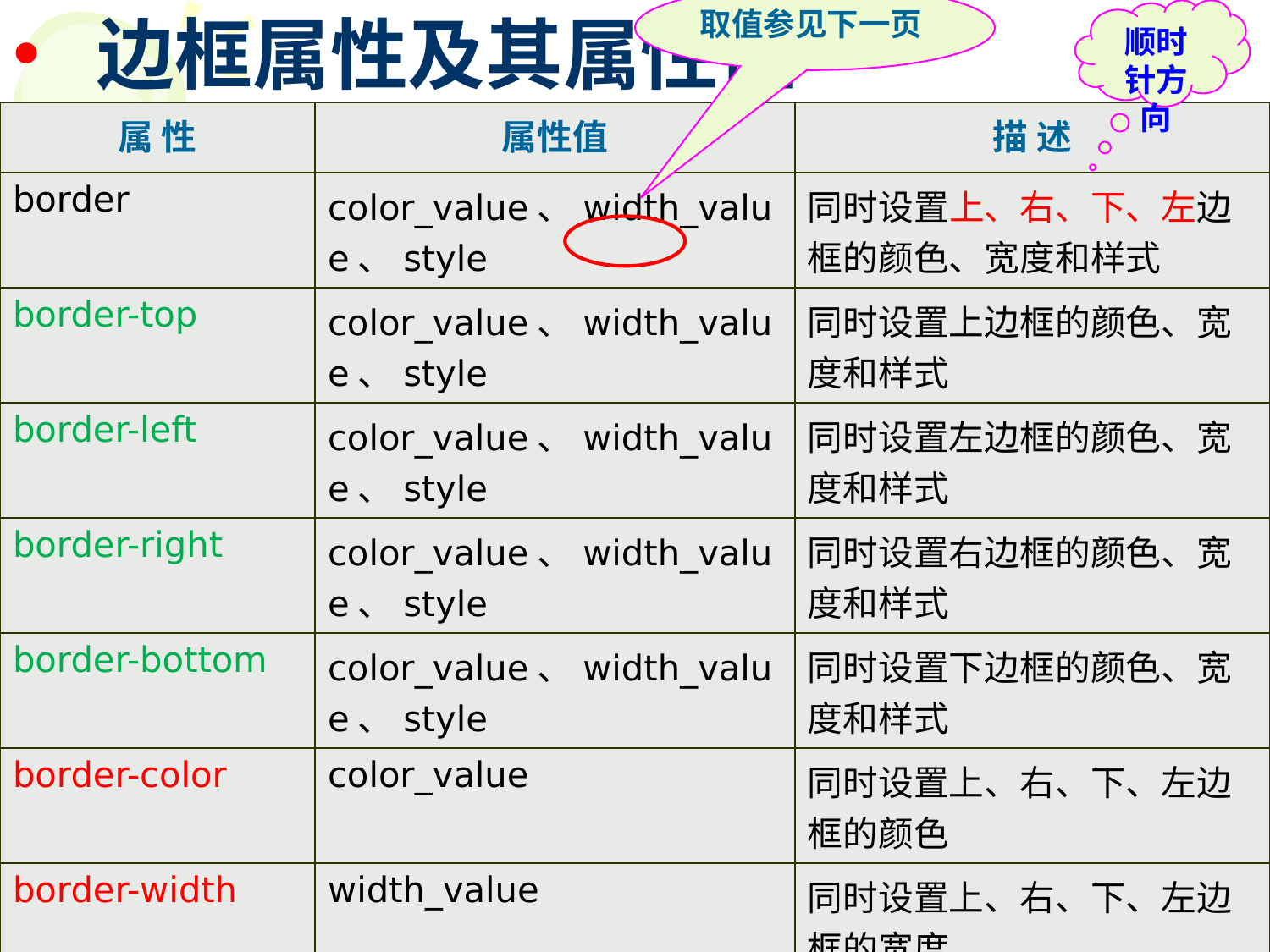

顺时针方向
取值参见下一页
边框属性及其属性值
| 属 性 | 属性值 | 描 述 |
| --- | --- | --- |
| border | color\_value、width\_value、style | 同时设置上、右、下、左边框的颜色、宽度和样式 |
| border-top | color\_value、width\_value、style | 同时设置上边框的颜色、宽度和样式 |
| border-left | color\_value、width\_value、style | 同时设置左边框的颜色、宽度和样式 |
| border-right | color\_value、width\_value、style | 同时设置右边框的颜色、宽度和样式 |
| border-bottom | color\_value、width\_value、style | 同时设置下边框的颜色、宽度和样式 |
| border-color | color\_value | 同时设置上、右、下、左边框的颜色 |
| border-width | width\_value | 同时设置上、右、下、左边框的宽度 |
| border-style | style:none,hidden,dotted,dashed,solid,double | 同时设置上、右、下、左边框的样式 |